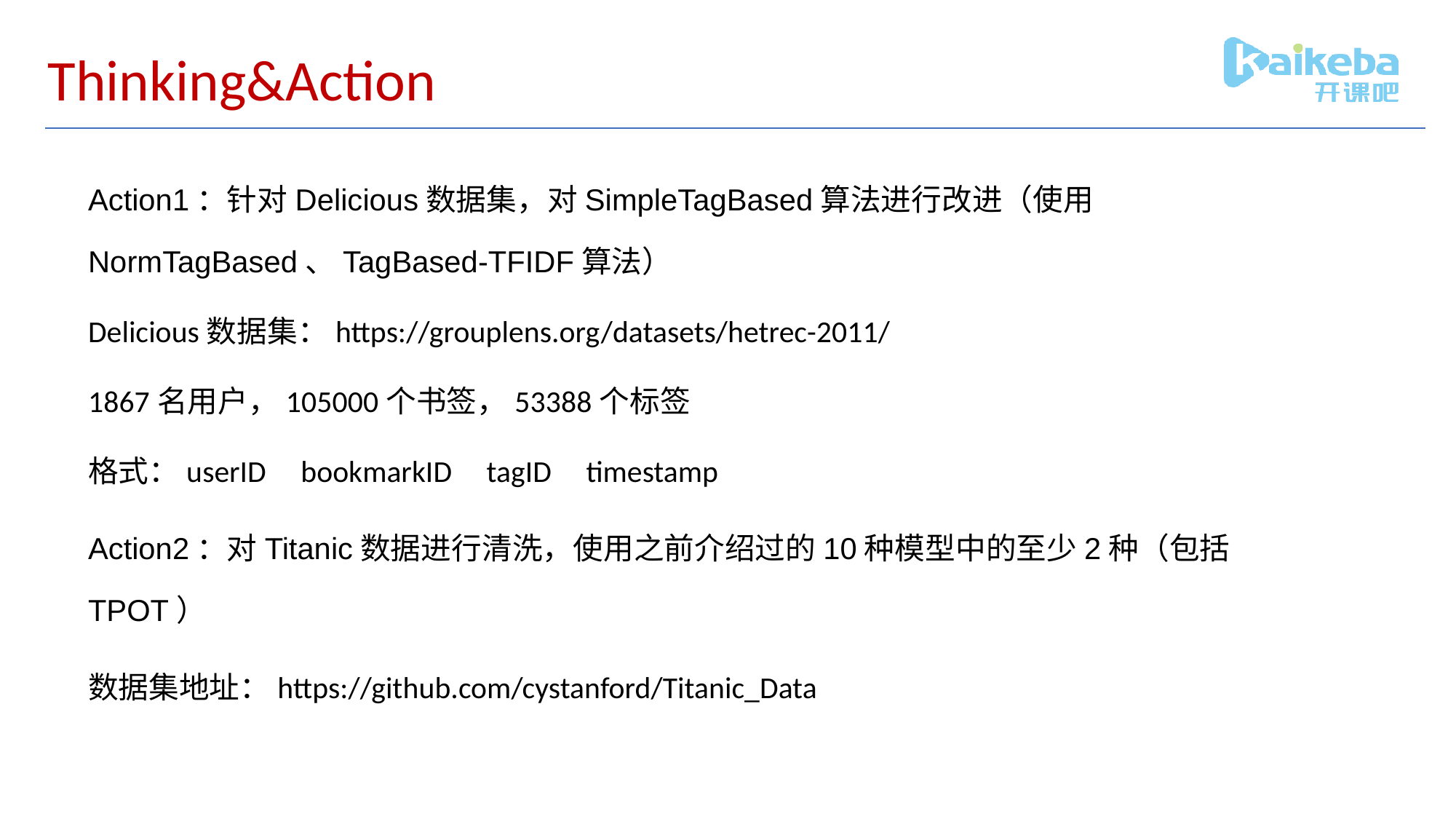

# Thinking&Action
Action1：针对Delicious数据集，对SimpleTagBased算法进行改进（使用NormTagBased、TagBased-TFIDF算法）
Delicious数据集：https://grouplens.org/datasets/hetrec-2011/
1867名用户，105000个书签，53388个标签
格式：userID     bookmarkID     tagID     timestamp
Action2：对Titanic数据进行清洗，使用之前介绍过的10种模型中的至少2种（包括TPOT）
数据集地址：https://github.com/cystanford/Titanic_Data